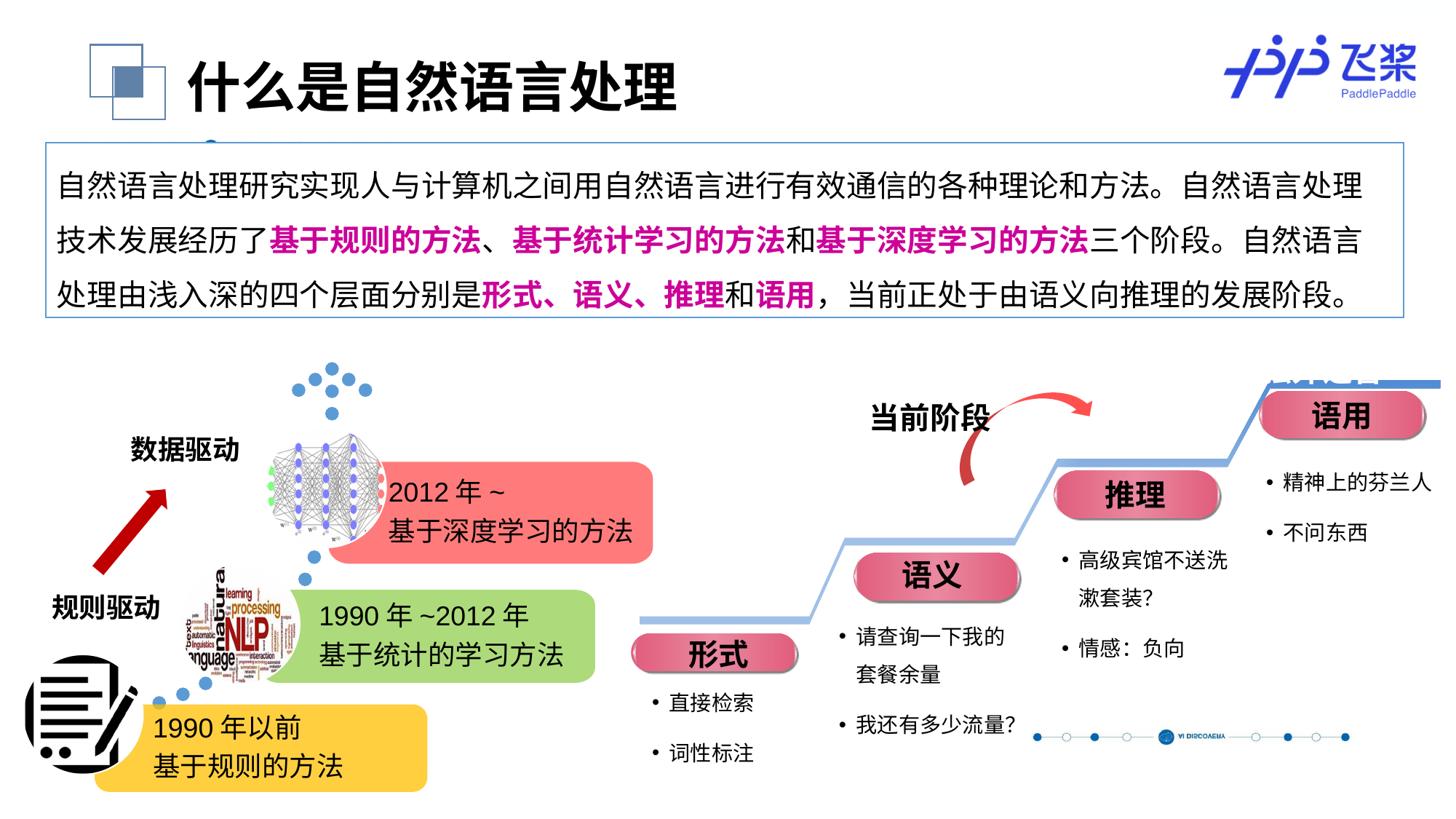

什么是自然语言处理
自然语言处理研究实现人与计算机之间用自然语言进行有效通信的各种理论和方法。自然语言处理技术发展经历了基于规则的方法、基于统计学习的方法和基于深度学习的方法三个阶段。自然语言处理由浅入深的四个层面分别是形式、语义、推理和语用，当前正处于由语义向推理的发展阶段。
弦外之音

语用
无中生有
精神上的芬兰人
不问东西
推理

表示理解
高级宾馆不送洗漱套装？
情感：负向
语义

本来面貌
请查询一下我的套餐余量
我还有多少流量？
形式

直接检索
词性标注
当前阶段

数据驱动
2012年~
基于深度学习的方法

规则驱动
1990年~2012年
基于统计的学习方法

1990年以前
基于规则的方法